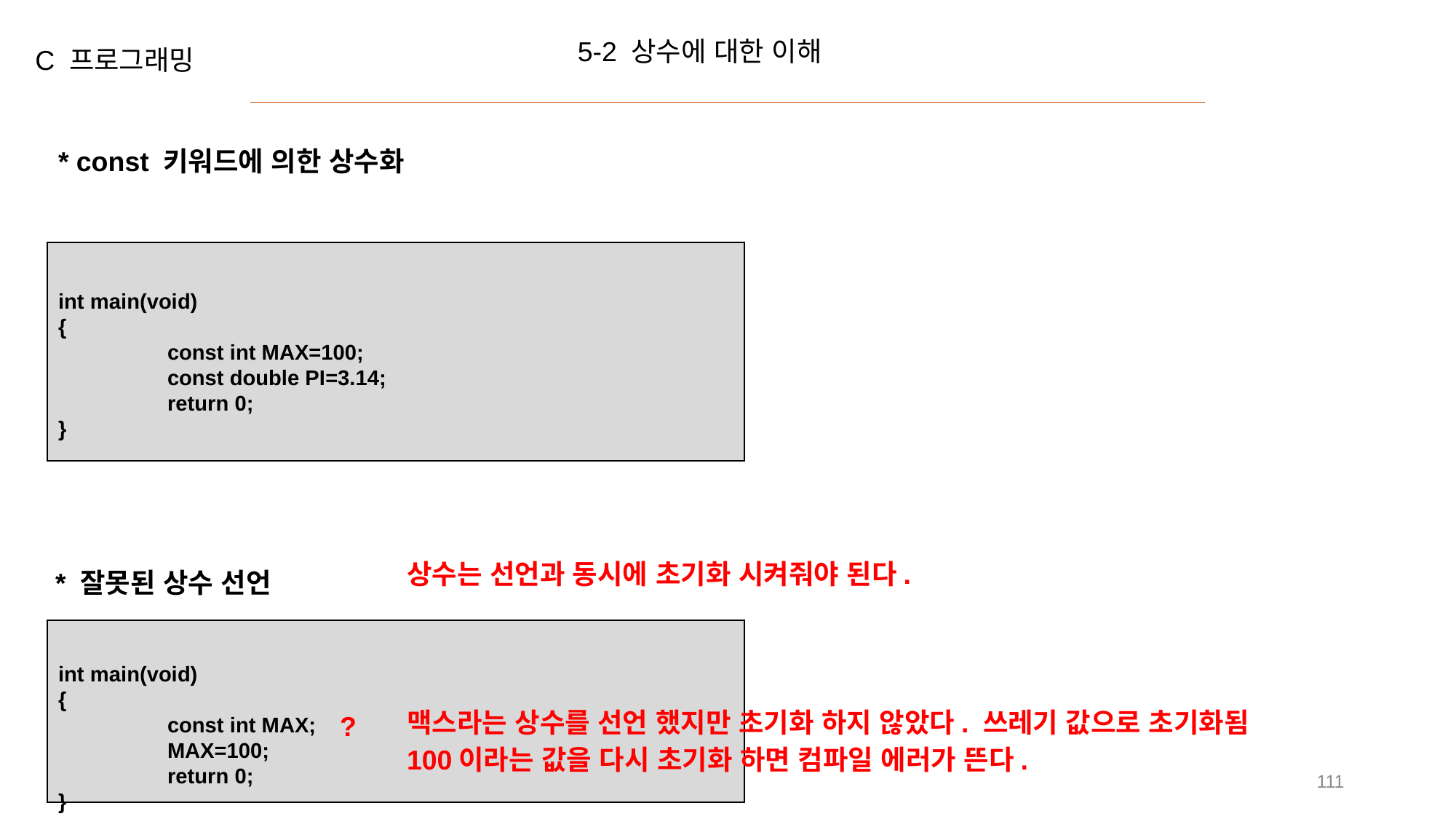

5-2 상수에 대한 이해
C 프로그래밍
* const 키워드에 의한 상수화

int main(void)
{
	const int MAX=100;
	const double PI=3.14;
	return 0;
}
상수는 선언과 동시에 초기화 시켜줘야 된다.
* 잘못된 상수 선언

int main(void)
{
	const int MAX;
	MAX=100;
	return 0;
}
맥스라는 상수를 선언 했지만 초기화 하지 않았다. 쓰레기 값으로 초기화됨
?
100이라는 값을 다시 초기화 하면 컴파일 에러가 뜬다.
111